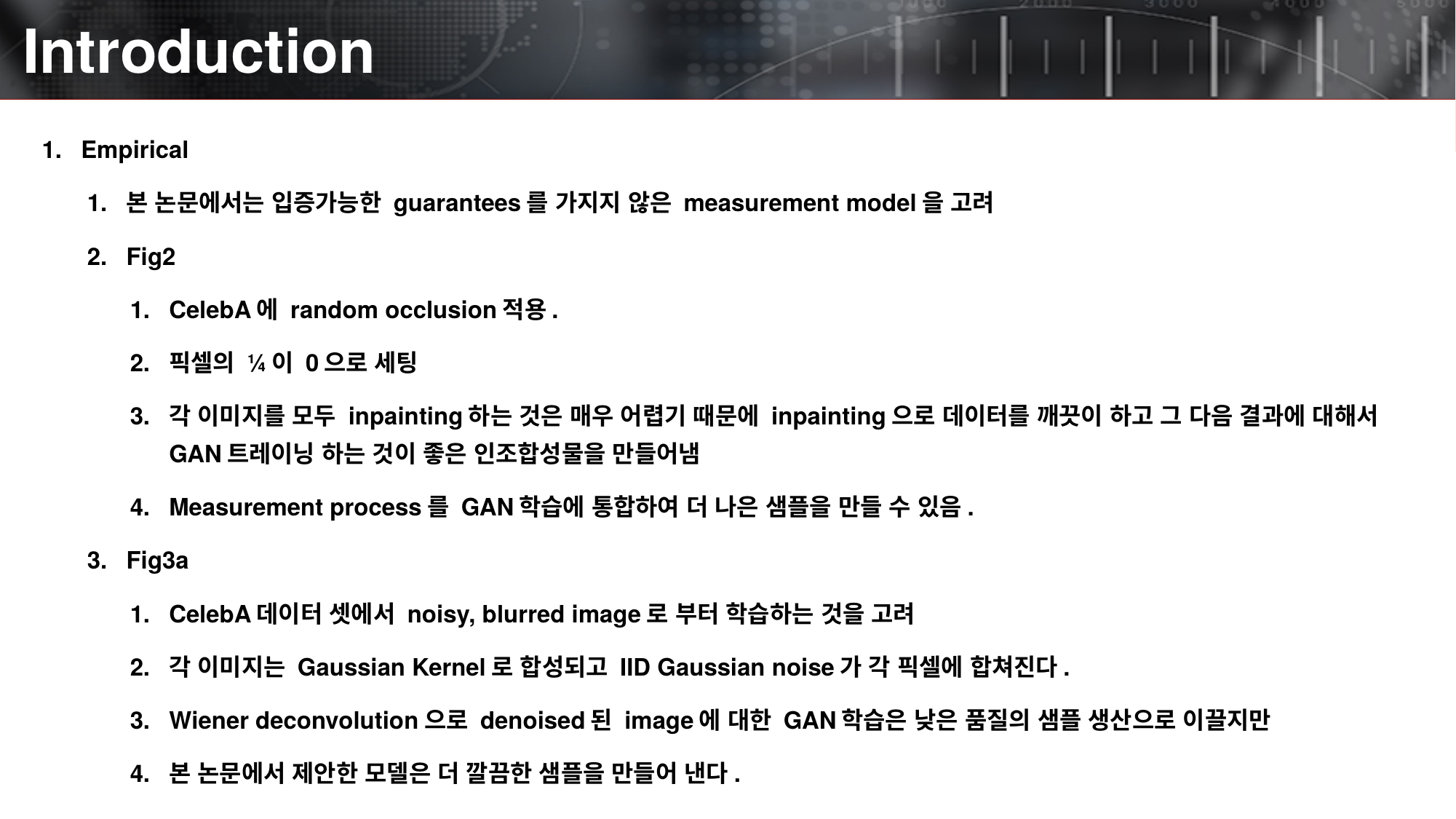

# Introduction
Empirical
본 논문에서는 입증가능한 guarantees를 가지지 않은 measurement model을 고려
Fig2
CelebA에 random occlusion적용.
픽셀의 ¼이 0으로 세팅
각 이미지를 모두 inpainting하는 것은 매우 어렵기 때문에 inpainting으로 데이터를 깨끗이 하고 그 다음 결과에 대해서 GAN트레이닝 하는 것이 좋은 인조합성물을 만들어냄
Measurement process를 GAN학습에 통합하여 더 나은 샘플을 만들 수 있음.
Fig3a
CelebA데이터 셋에서 noisy, blurred image로 부터 학습하는 것을 고려
각 이미지는 Gaussian Kernel로 합성되고 IID Gaussian noise가 각 픽셀에 합쳐진다.
Wiener deconvolution으로 denoised된 image에 대한 GAN학습은 낮은 품질의 샘플 생산으로 이끌지만
본 논문에서 제안한 모델은 더 깔끔한 샘플을 만들어 낸다.